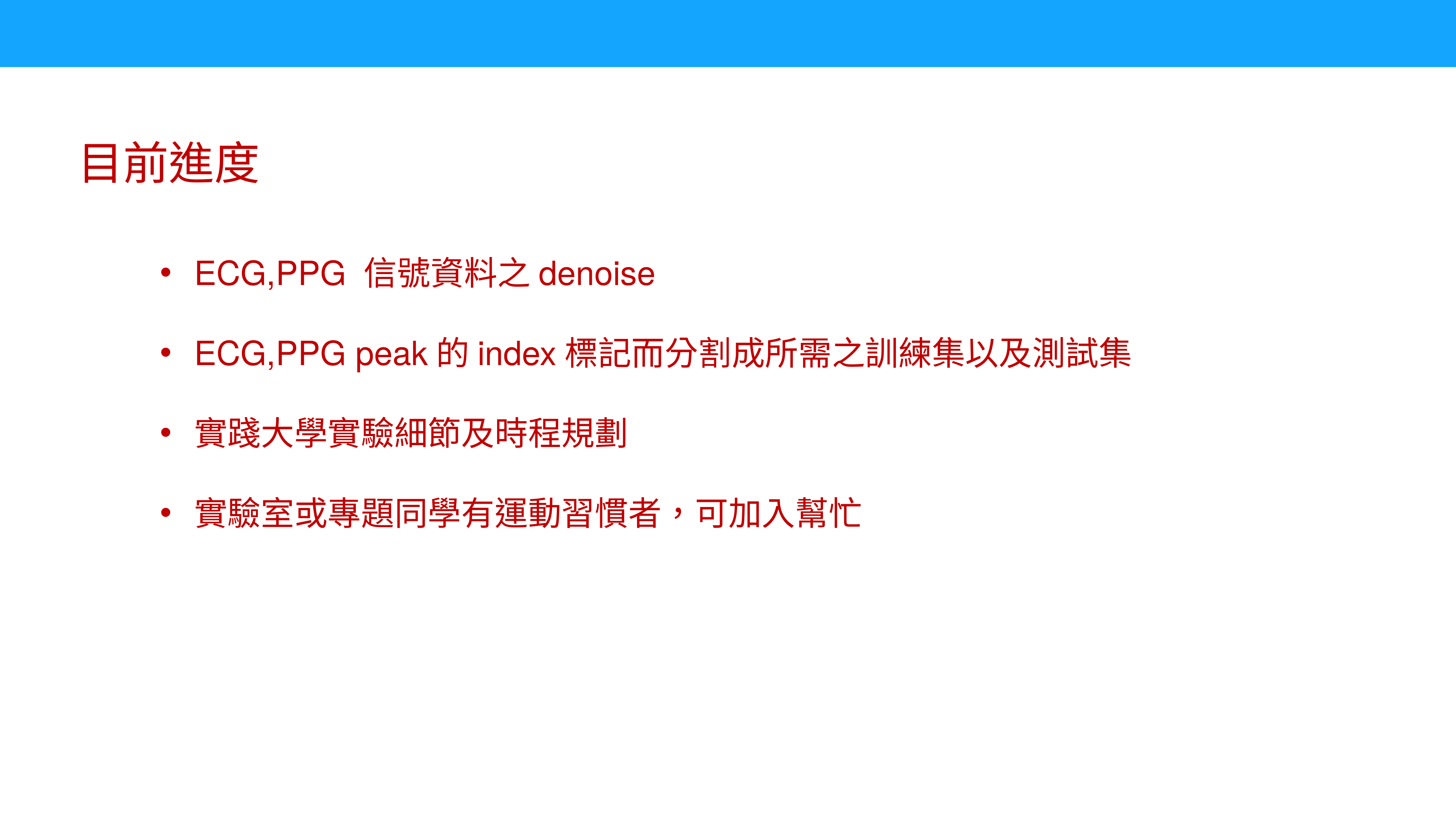

目前進度
ECG,PPG 信號資料之denoise

ECG,PPG peak的index標記而分割成所需之訓練集以及測試集

實踐大學實驗細節及時程規劃

實驗室或專題同學有運動習慣者，可加入幫忙